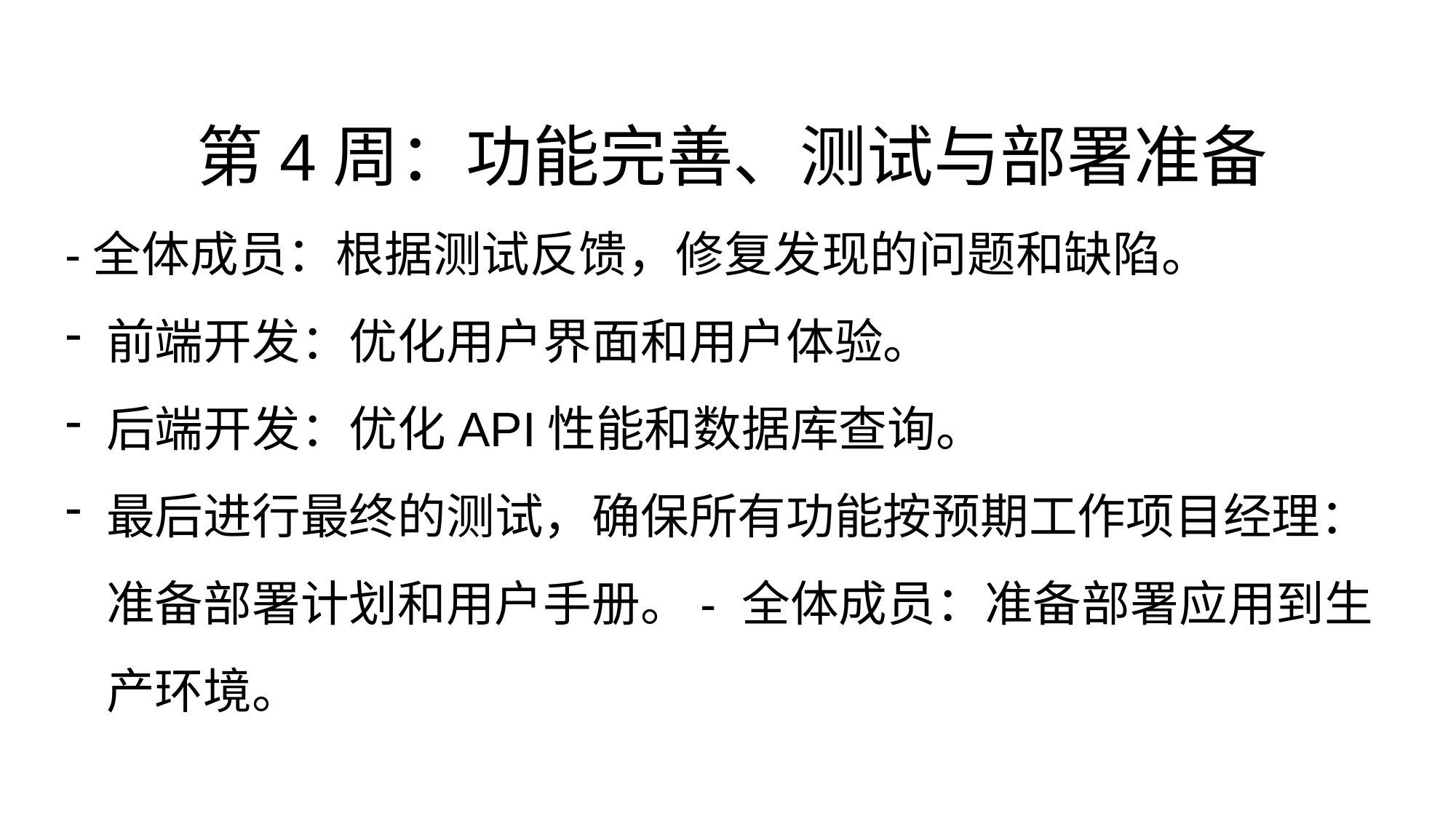

第4周：功能完善、测试与部署准备
-全体成员：根据测试反馈，修复发现的问题和缺陷。
前端开发：优化用户界面和用户体验。
后端开发：优化API性能和数据库查询。
最后进行最终的测试，确保所有功能按预期工作项目经理：准备部署计划和用户手册。- 全体成员：准备部署应用到生产环境。